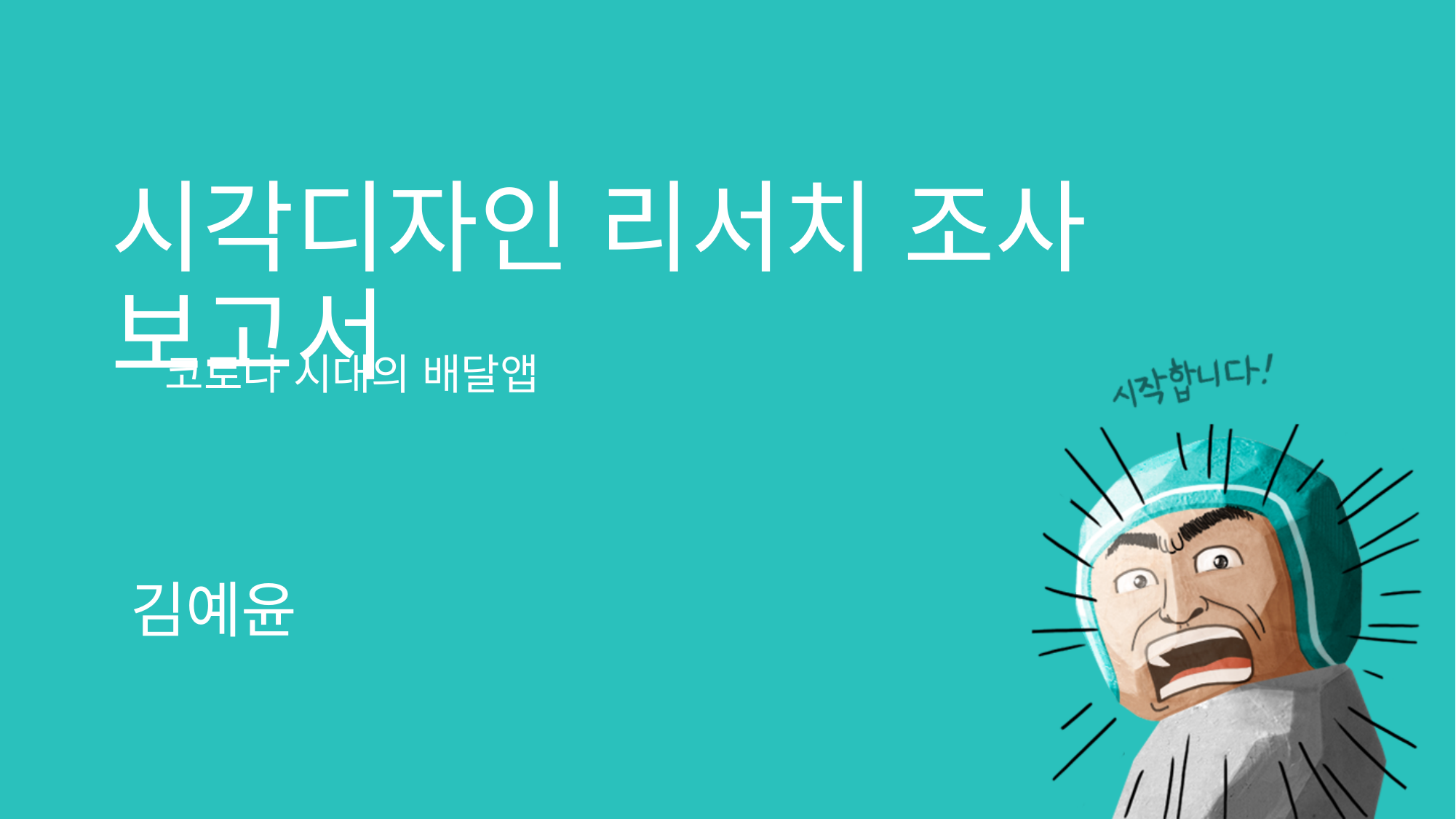

# 시각디자인 리서치 조사 보고서
코로나 시대의 배달앱
김예윤